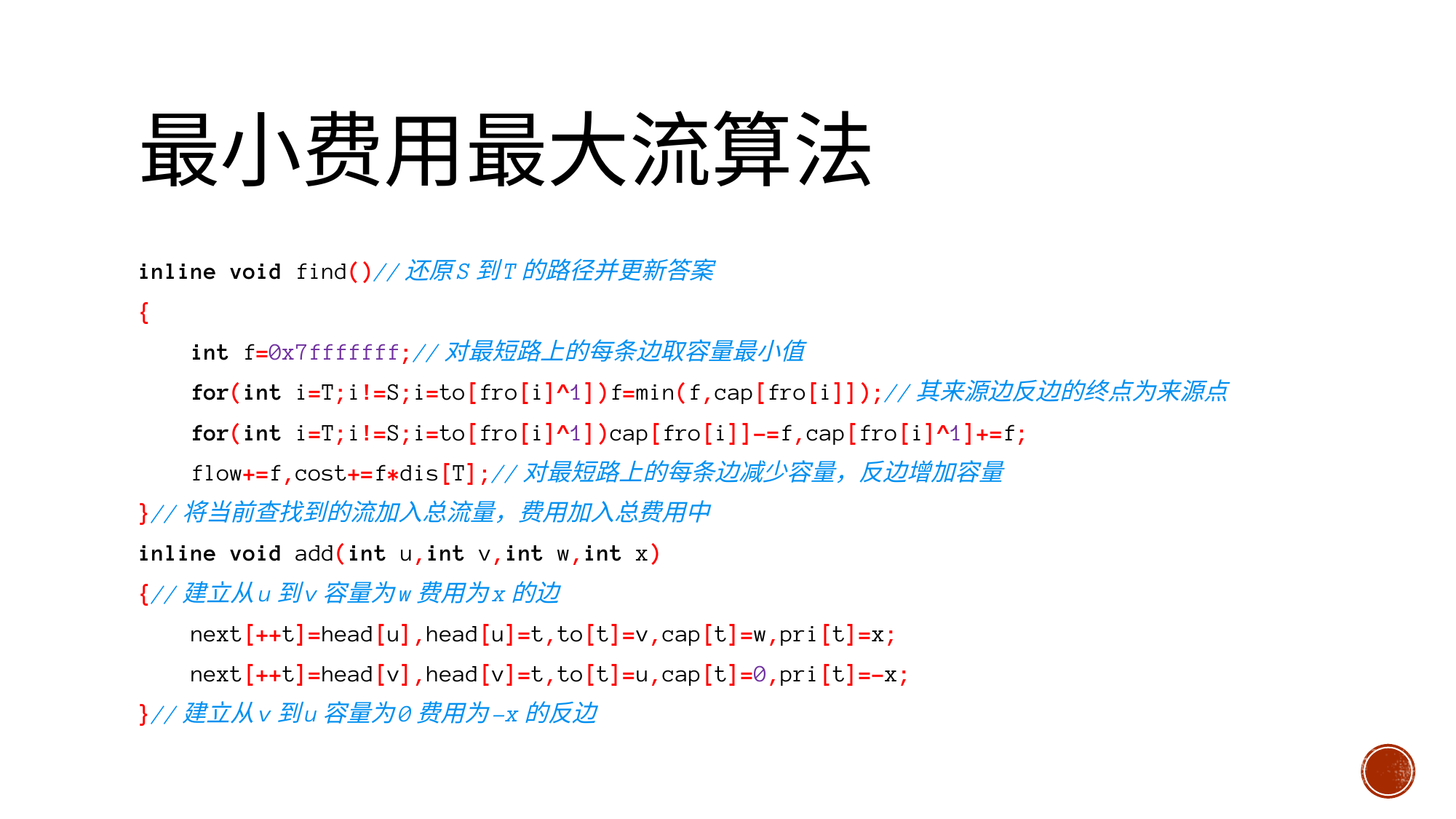

# 最小费用最大流算法
inline void find()//还原S到T的路径并更新答案
{
    int f=0x7fffffff;//对最短路上的每条边取容量最小值
    for(int i=T;i!=S;i=to[fro[i]^1])f=min(f,cap[fro[i]]);//其来源边反边的终点为来源点
    for(int i=T;i!=S;i=to[fro[i]^1])cap[fro[i]]-=f,cap[fro[i]^1]+=f;
    flow+=f,cost+=f*dis[T];//对最短路上的每条边减少容量，反边增加容量
}//将当前查找到的流加入总流量，费用加入总费用中
inline void add(int u,int v,int w,int x)
{//建立从u到v容量为w费用为x的边
    next[++t]=head[u],head[u]=t,to[t]=v,cap[t]=w,pri[t]=x;
    next[++t]=head[v],head[v]=t,to[t]=u,cap[t]=0,pri[t]=-x;
}//建立从v到u容量为0费用为-x的反边